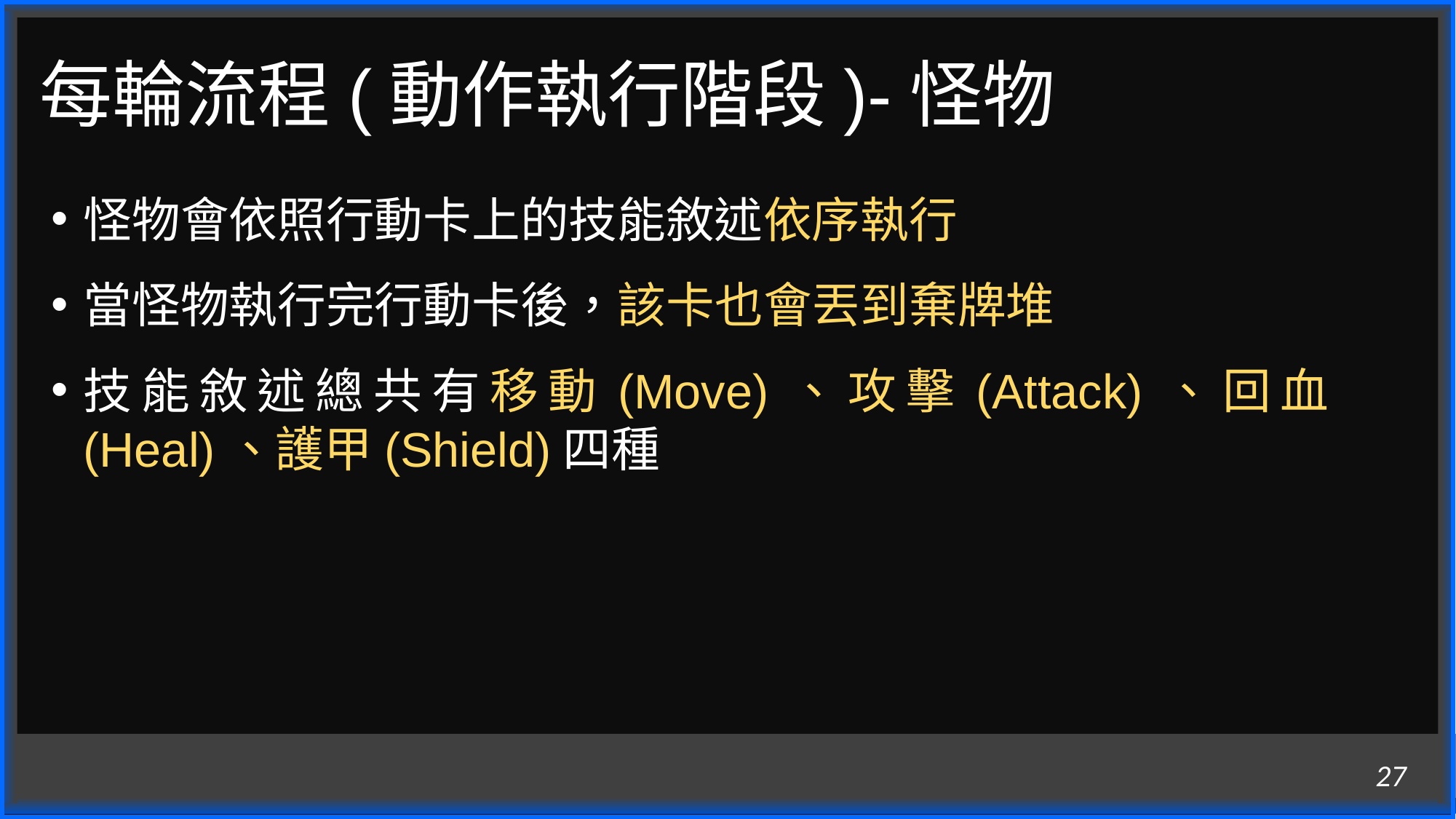

# 每輪流程(動作執行階段)-怪物
怪物會依照行動卡上的技能敘述依序執行
當怪物執行完行動卡後，該卡也會丟到棄牌堆
技能敘述總共有移動(Move)、攻擊(Attack)、回血(Heal)、護甲(Shield)四種